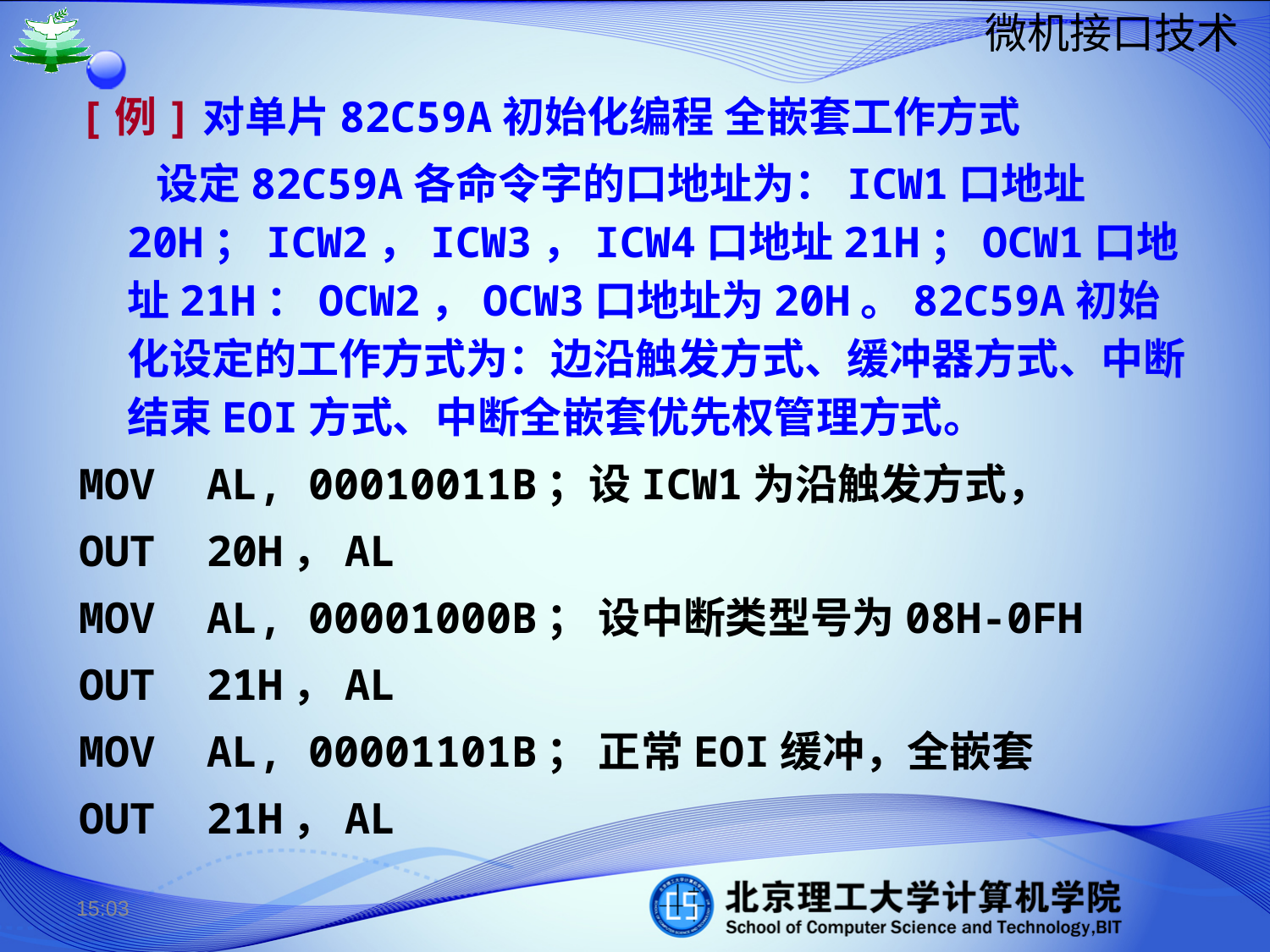

[例]对单片82C59A初始化编程 全嵌套工作方式
       设定82C59A各命令字的口地址为：ICW1口地址20H；ICW2，ICW3，ICW4口地址21H；OCW1口地址21H：OCW2，OCW3口地址为20H。82C59A初始化设定的工作方式为：边沿触发方式、缓冲器方式、中断结束EOI方式、中断全嵌套优先权管理方式。
MOV  AL, 00010011B；设ICW1为沿触发方式，
OUT  20H，AL
MOV  AL, 00001000B； 设中断类型号为08H-0FH
OUT  21H，AL
MOV  AL, 00001101B； 正常EOI缓冲，全嵌套
OUT  21H，AL
15:03